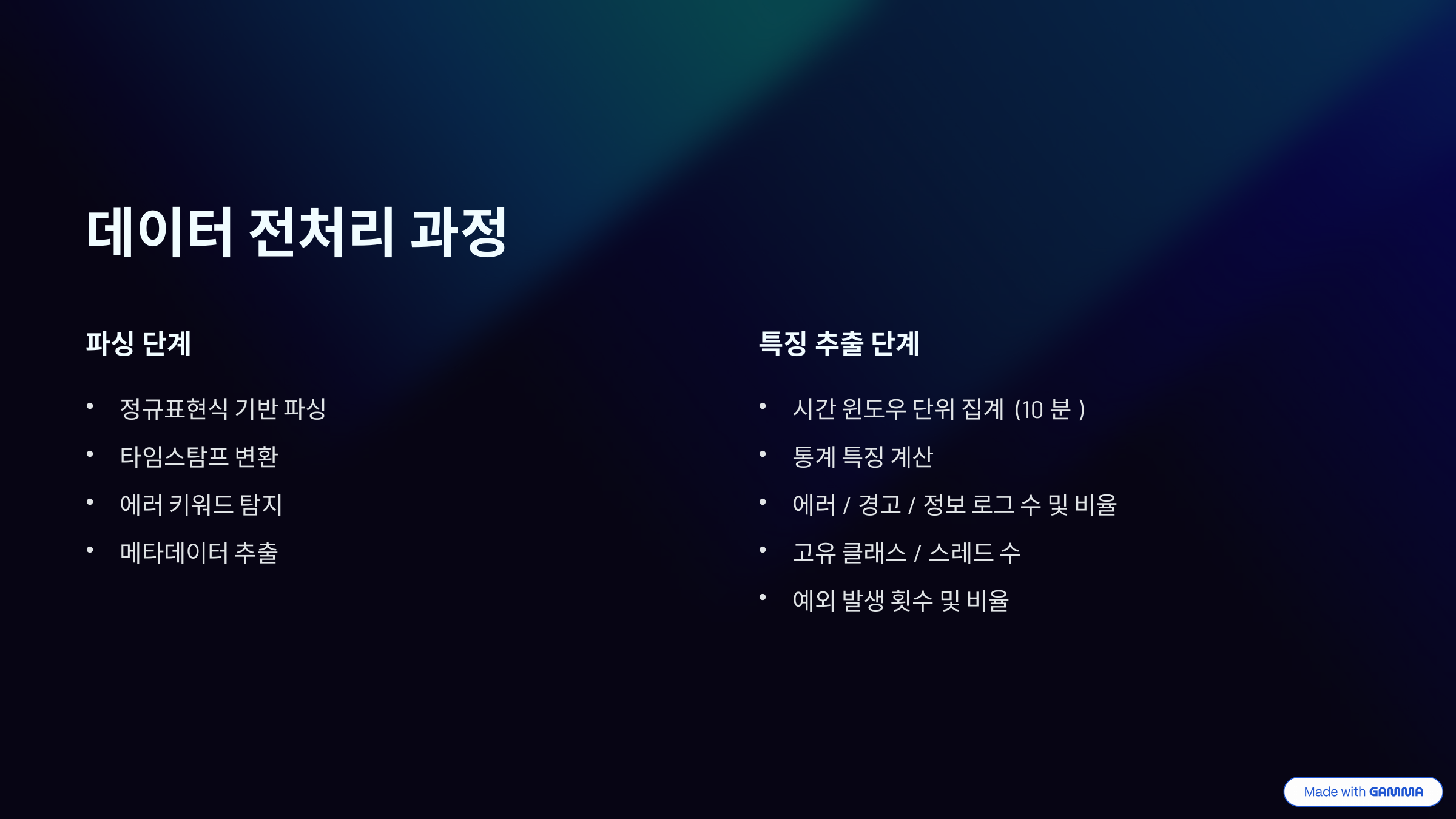

데이터 전처리 과정
파싱 단계
특징 추출 단계
정규표현식 기반 파싱
시간 윈도우 단위 집계 (10분)
타임스탐프 변환
통계 특징 계산
에러 키워드 탐지
에러/경고/정보 로그 수 및 비율
메타데이터 추출
고유 클래스/스레드 수
예외 발생 횟수 및 비율